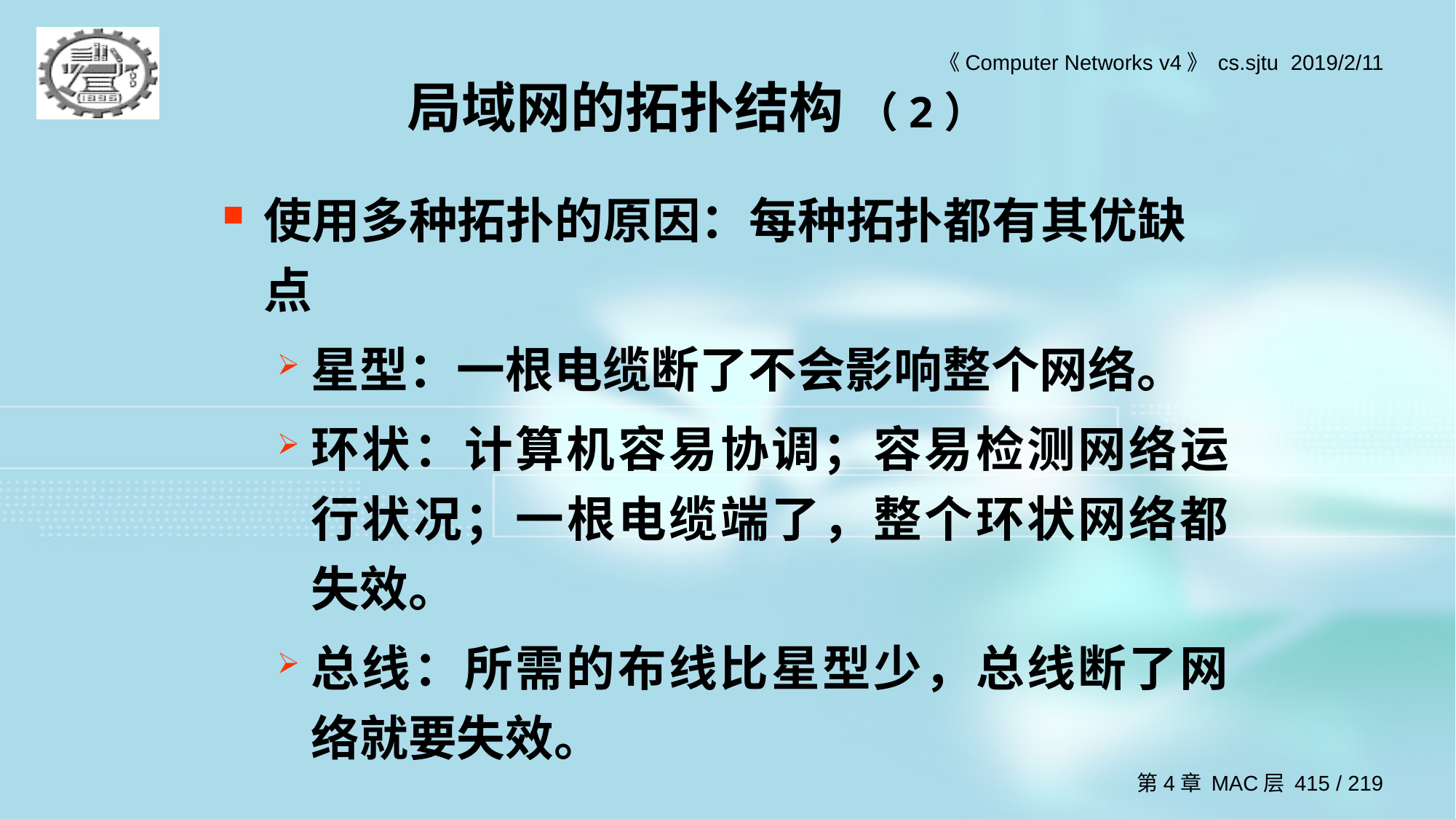

局域网的拓扑结构 （2）
使用多种拓扑的原因：每种拓扑都有其优缺点
星型：一根电缆断了不会影响整个网络。
环状：计算机容易协调；容易检测网络运行状况；一根电缆端了，整个环状网络都失效。
总线：所需的布线比星型少，总线断了网络就要失效。